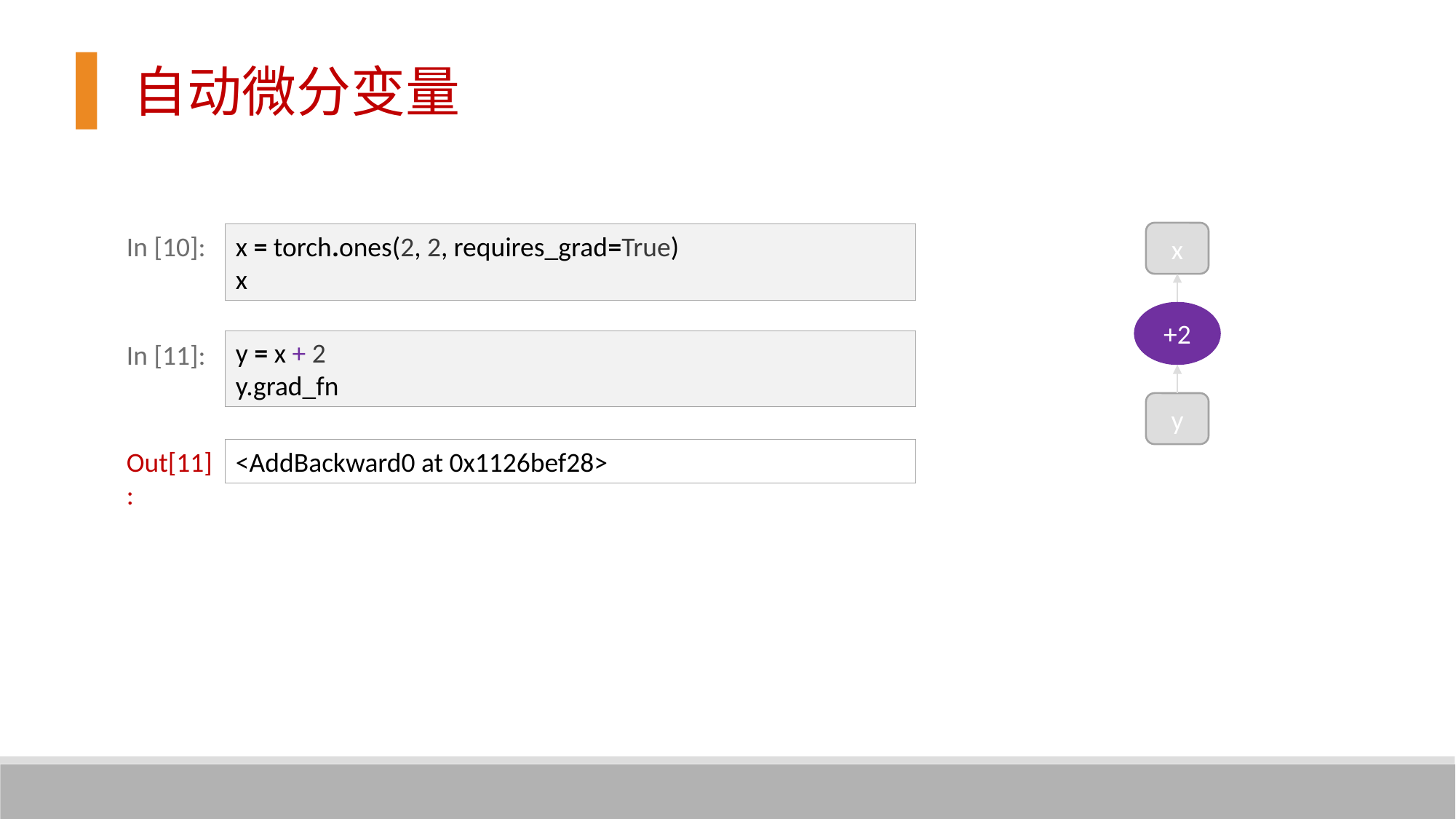

自动微分变量
x
In [10]:
x = torch.ones(2, 2, requires_grad=True)
x
+2
y = x + 2
y.grad_fn
In [11]:
y
Out[11]:
<AddBackward0 at 0x1126bef28>